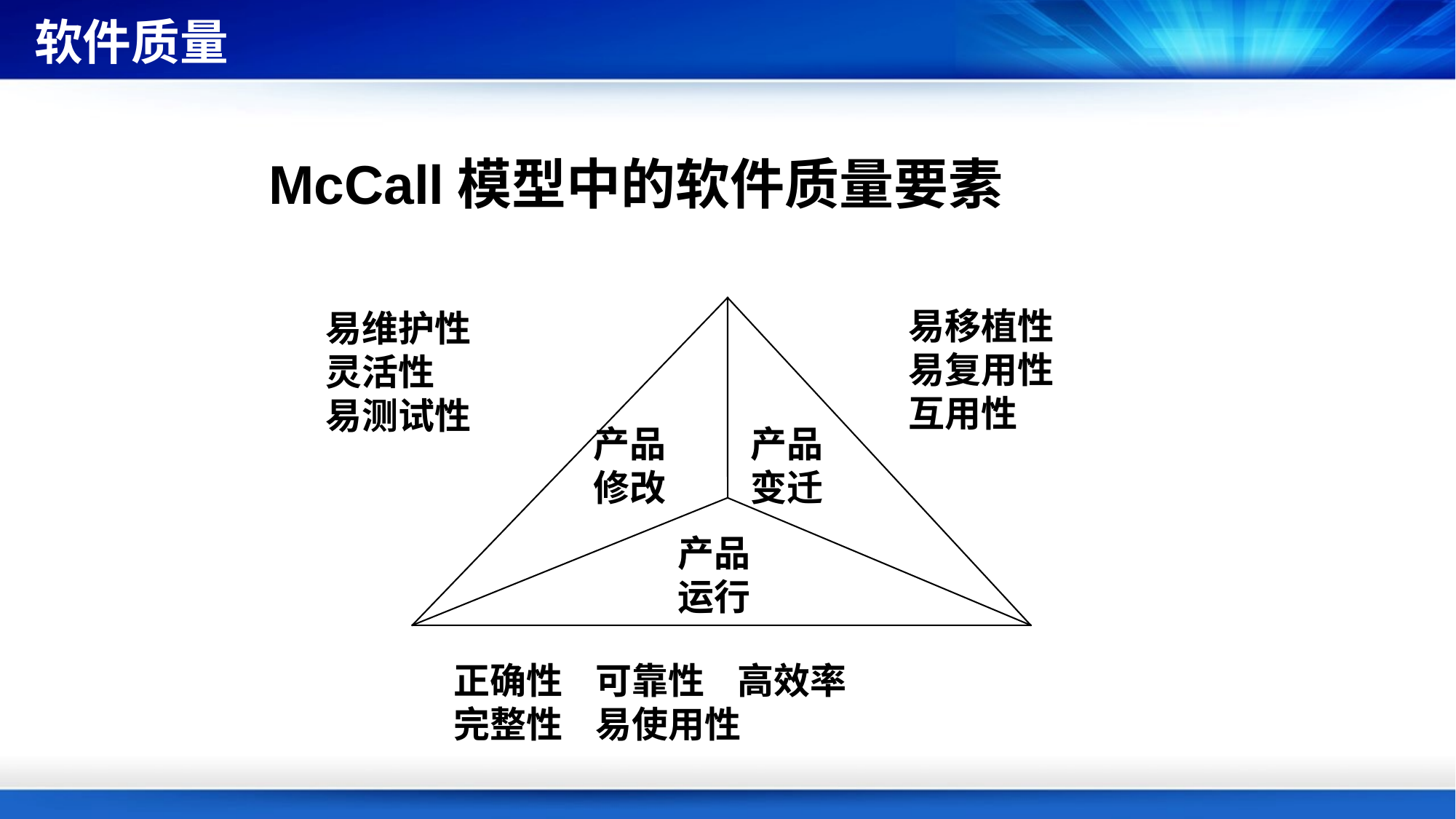

# 软件质量
McCall模型中的软件质量要素

易移植性
易复用性
互用性
易维护性
灵活性
易测试性
产品
修改
产品
变迁

产品
运行

正确性    可靠性    高效率
完整性    易使用性